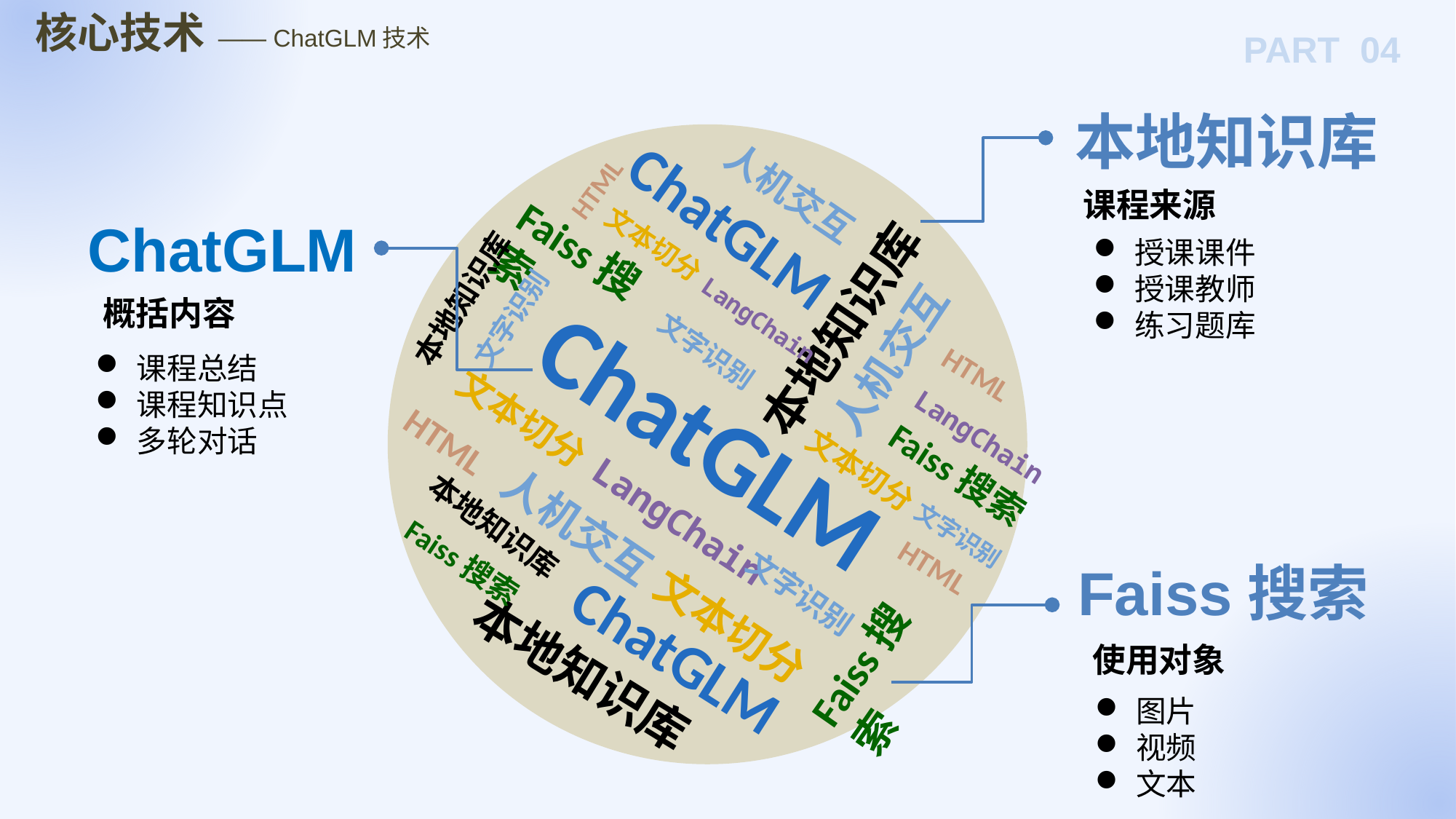

核心技术
—— ChatGLM技术
PART  04
本地知识库
课程来源
授课课件
授课教师
练习题库

HTML
人机交互
文本切分
Faiss搜索
ChatGLM
本地知识库
本地知识库
文字识别
LangChain
人机交互
文字识别
ChatGLM
文本切分
HTML
文本切分
LangChain
人机交互
本地知识库
Faiss搜索
HTML
文字识别
文本切分
Faiss搜索
本地知识库
HTML
LangChain
Faiss搜索
文字识别
ChatGLM
ChatGLM
概括内容
课程总结
课程知识点
多轮对话

Faiss搜索
使用对象
图片
视频
文本